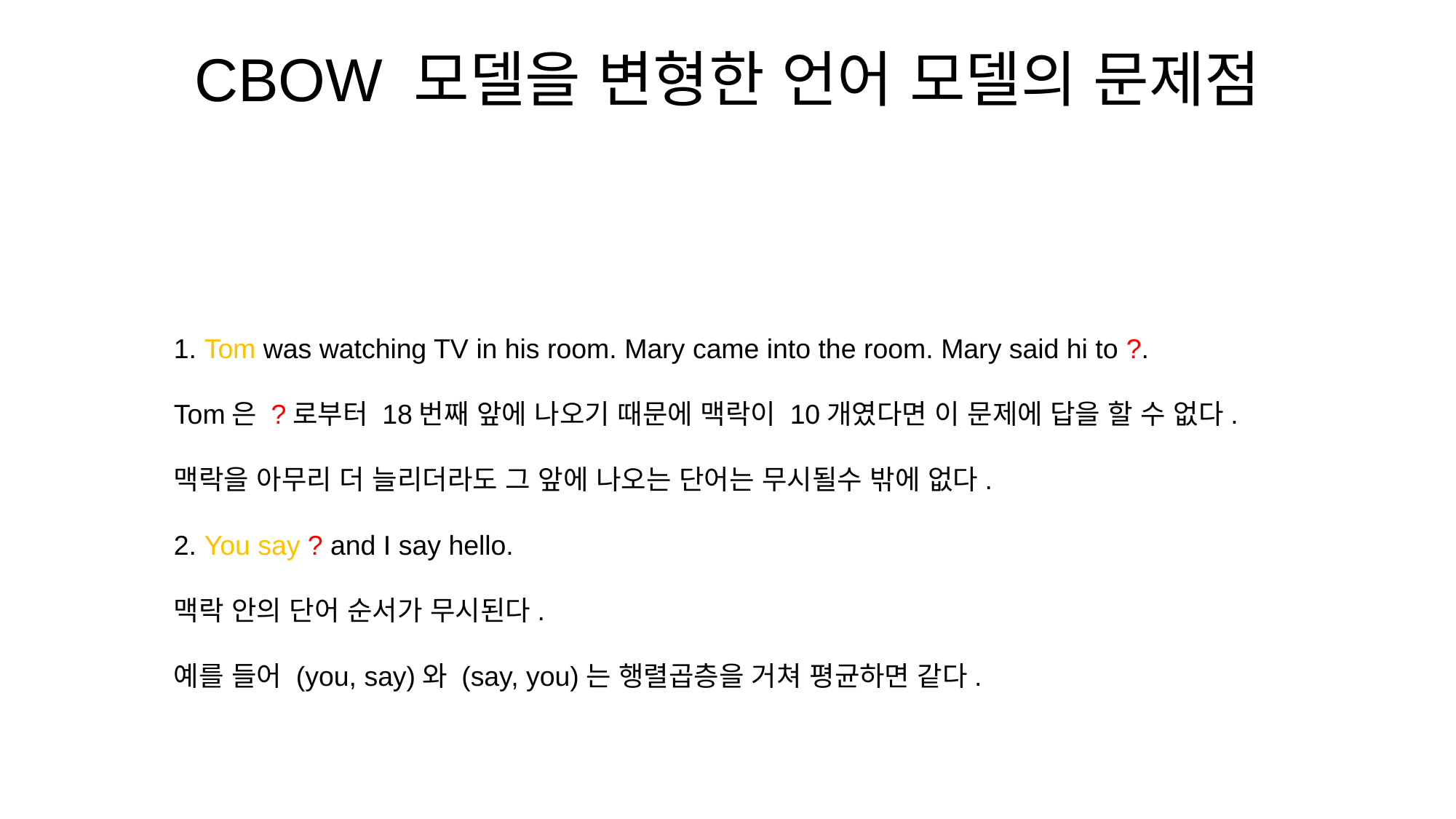

CBOW 모델을 변형한 언어 모델의 문제점
1. Tom was watching TV in his room. Mary came into the room. Mary said hi to ?.

Tom은 ?로부터 18번째 앞에 나오기 때문에 맥락이 10개였다면 이 문제에 답을 할 수 없다.

맥락을 아무리 더 늘리더라도 그 앞에 나오는 단어는 무시될수 밖에 없다.

2. You say ? and I say hello.

맥락 안의 단어 순서가 무시된다.

예를 들어 (you, say)와 (say, you)는 행렬곱층을 거쳐 평균하면 같다.